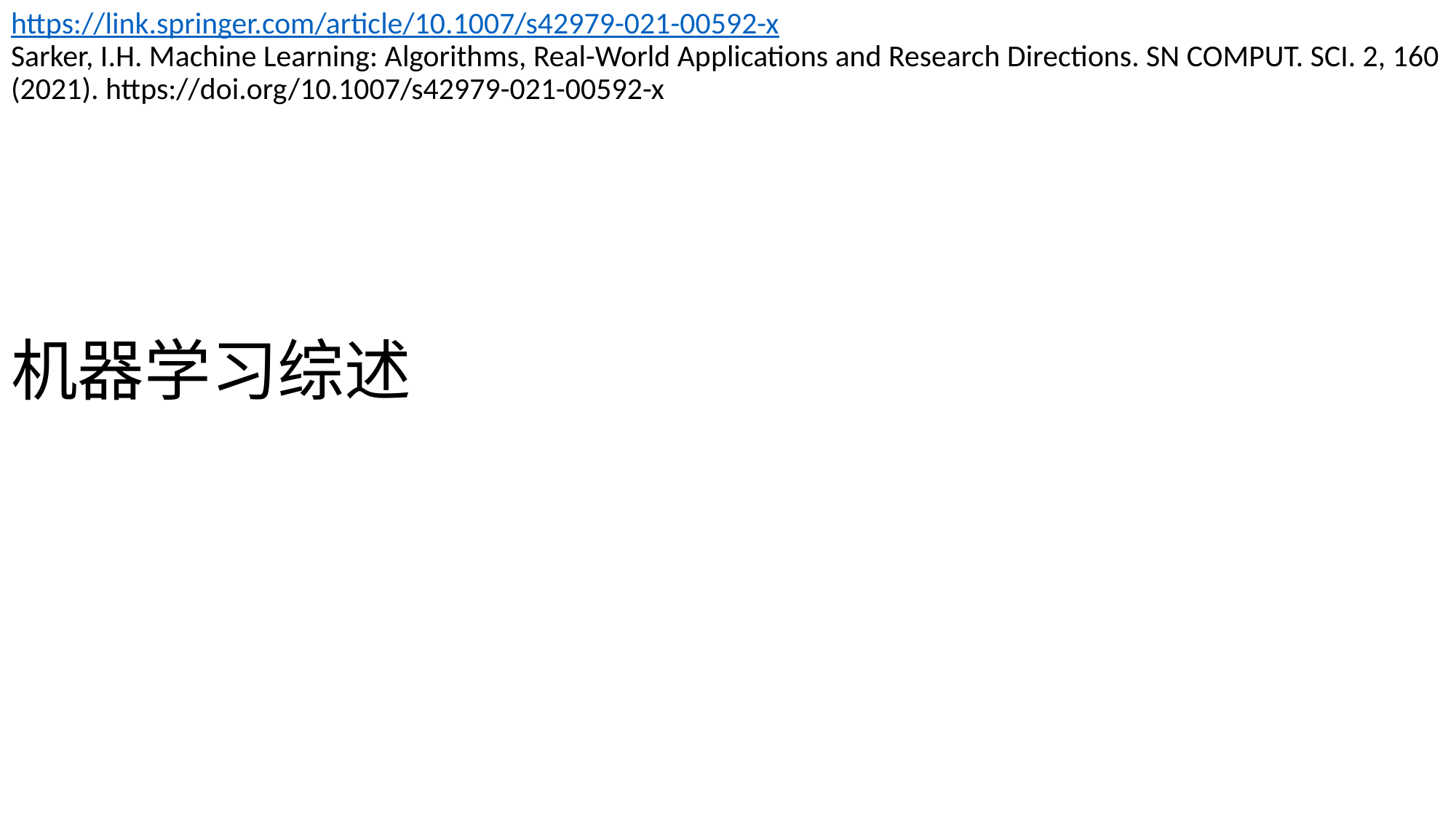

# https://link.springer.com/article/10.1007/s42979-021-00592-x Sarker, I.H. Machine Learning: Algorithms, Real-World Applications and Research Directions. SN COMPUT. SCI. 2, 160 (2021). https://doi.org/10.1007/s42979-021-00592-x
机器学习综述